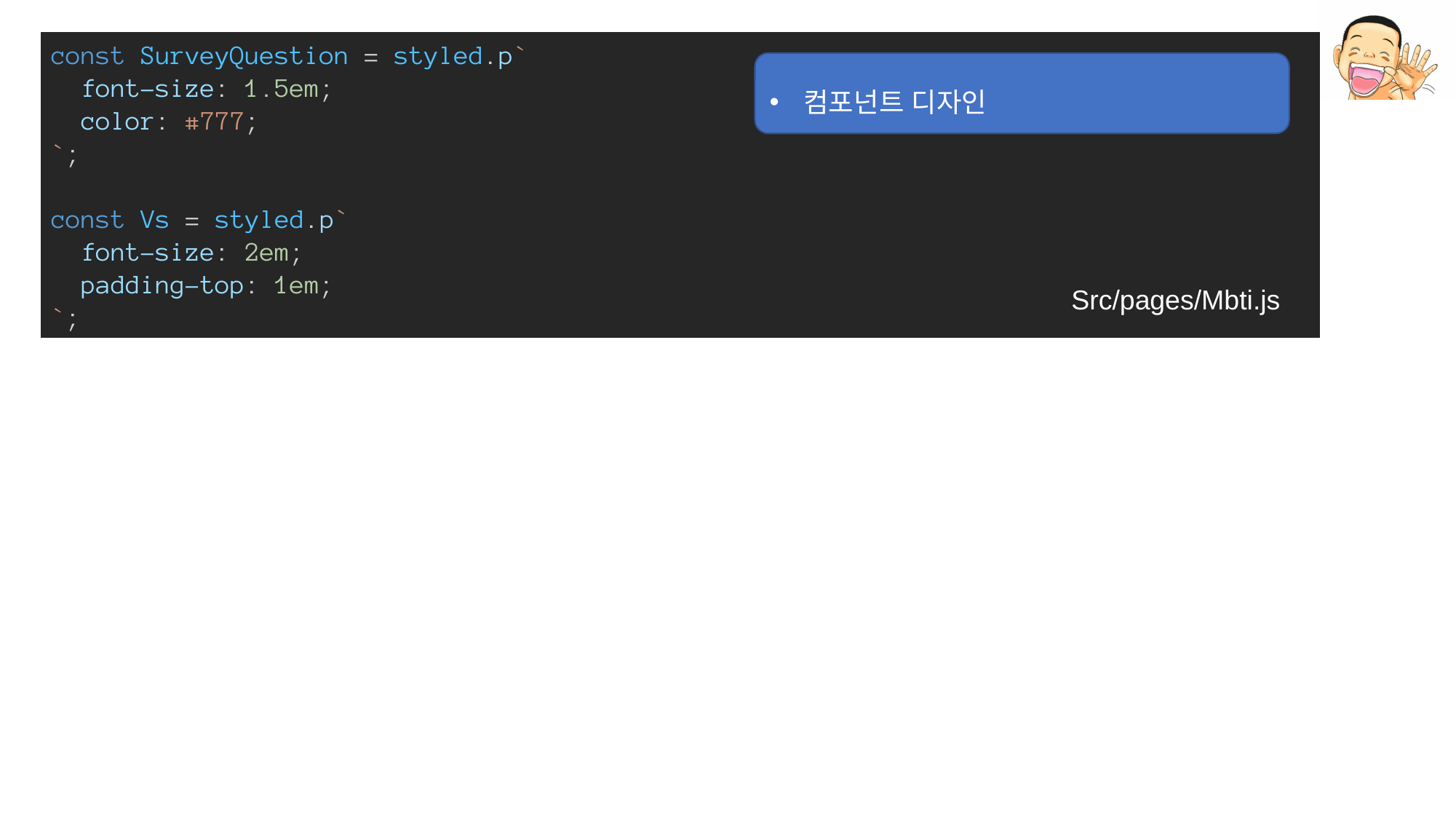

const SurveyQuestion = styled.p`
  font-size: 1.5em;
  color: #777;
`;
const Vs = styled.p`
  font-size: 2em;
  padding-top: 1em;
`;
컴포넌트 디자인
Src/pages/Mbti.js